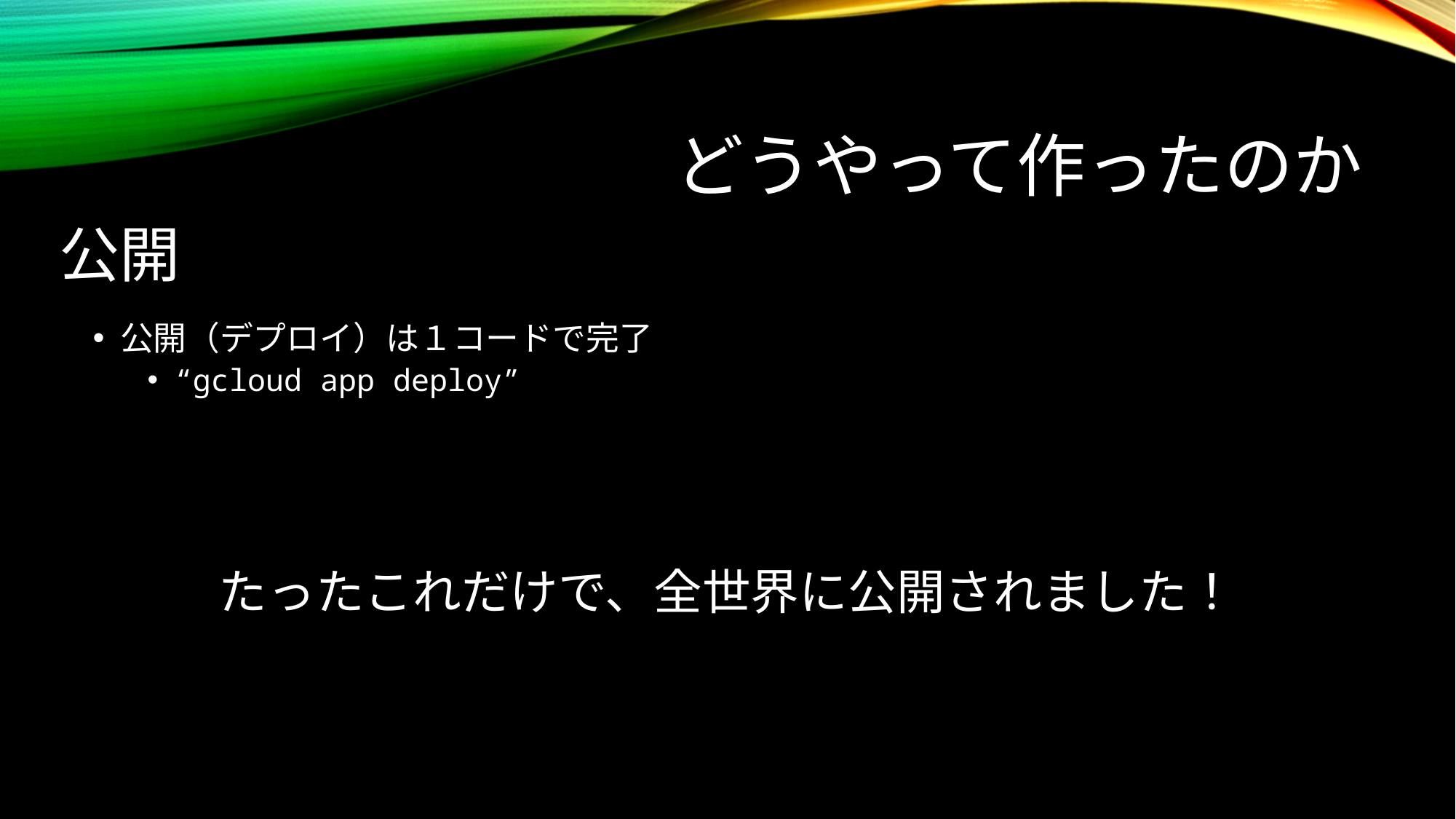

# どうやって作ったのか
公開
公開（デプロイ）は１コードで完了
“gcloud app deploy”
たったこれだけで、全世界に公開されました！